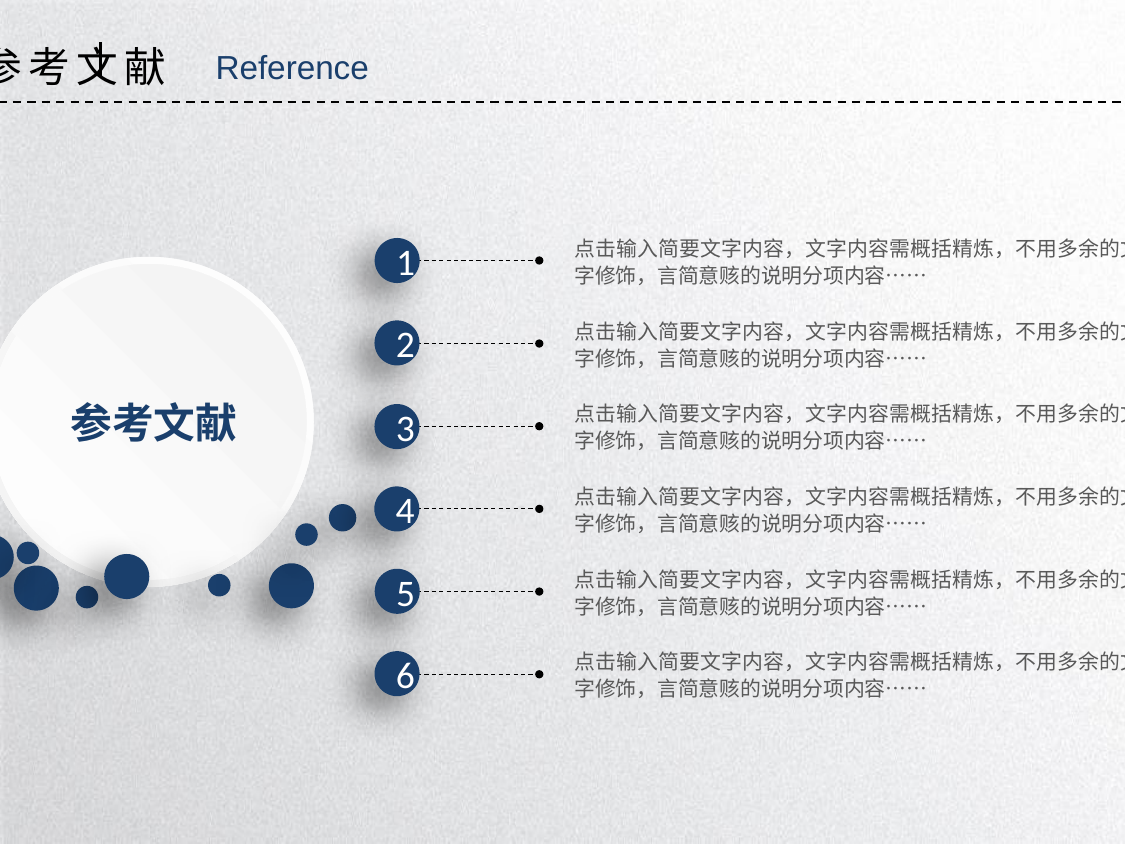

参考文献
Reference

点击输入简要文字内容，文字内容需概括精炼，不用多余的文字修饰，言简意赅的说明分项内容……
1

点击输入简要文字内容，文字内容需概括精炼，不用多余的文字修饰，言简意赅的说明分项内容……
2
参考文献
点击输入简要文字内容，文字内容需概括精炼，不用多余的文字修饰，言简意赅的说明分项内容……
3
点击输入简要文字内容，文字内容需概括精炼，不用多余的文字修饰，言简意赅的说明分项内容……
4

点击输入简要文字内容，文字内容需概括精炼，不用多余的文字修饰，言简意赅的说明分项内容……

5

点击输入简要文字内容，文字内容需概括精炼，不用多余的文字修饰，言简意赅的说明分项内容……
6